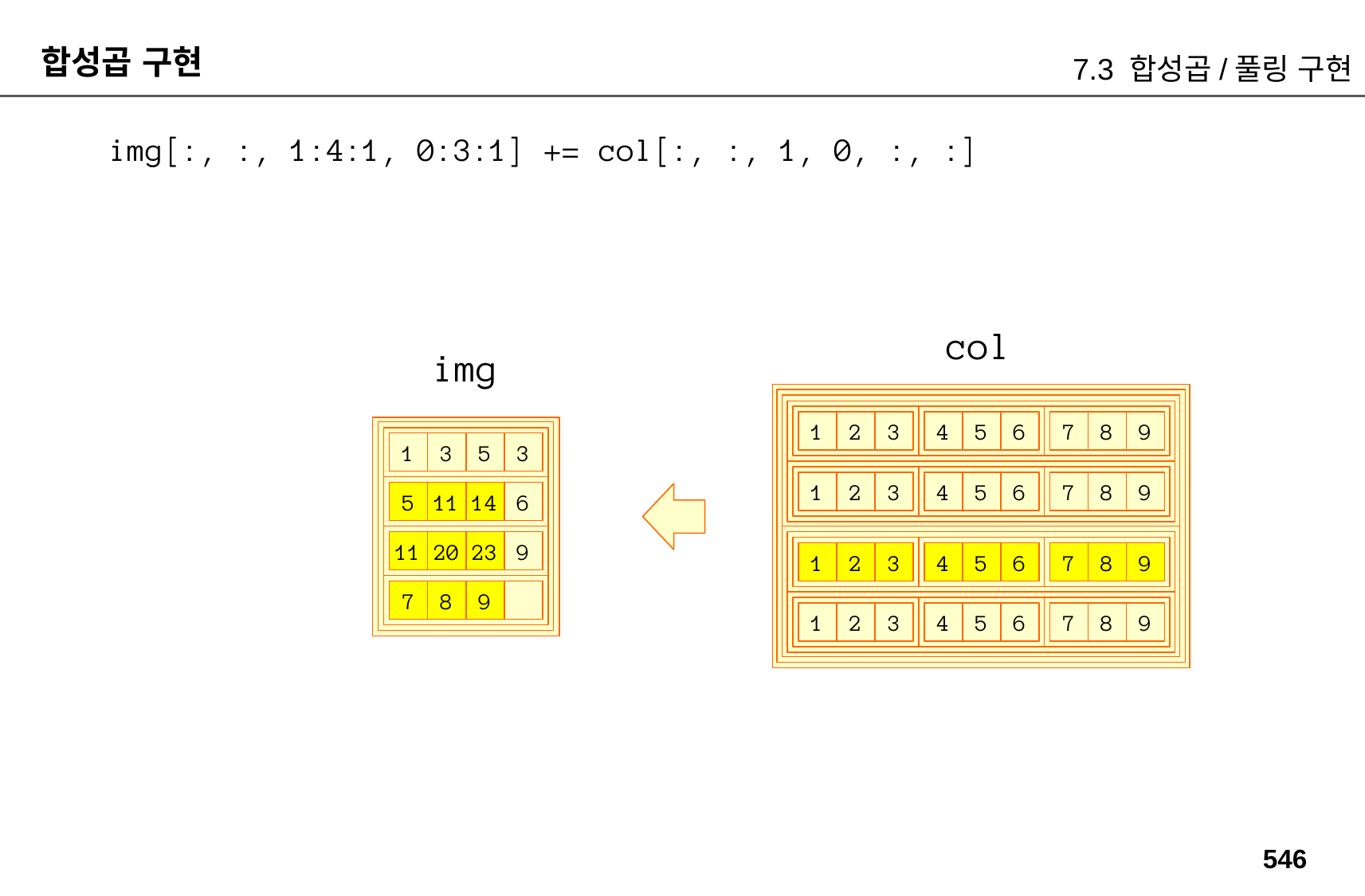

합성곱 구현
7.3 합성곱/풀링 구현
img[:, :, 1:4:1, 0:3:1] += col[:, :, 1, 0, :, :]
col
img

1
2
3
4
5
6
7
8
9

1
3
5
3

9
1
2
3
4
5
6
7
8

5
11
14
6

11
20
23
9

1
2
3
4
5
6
7
8
9

7
8
9

1
2
3
4
5
6
7
8
9